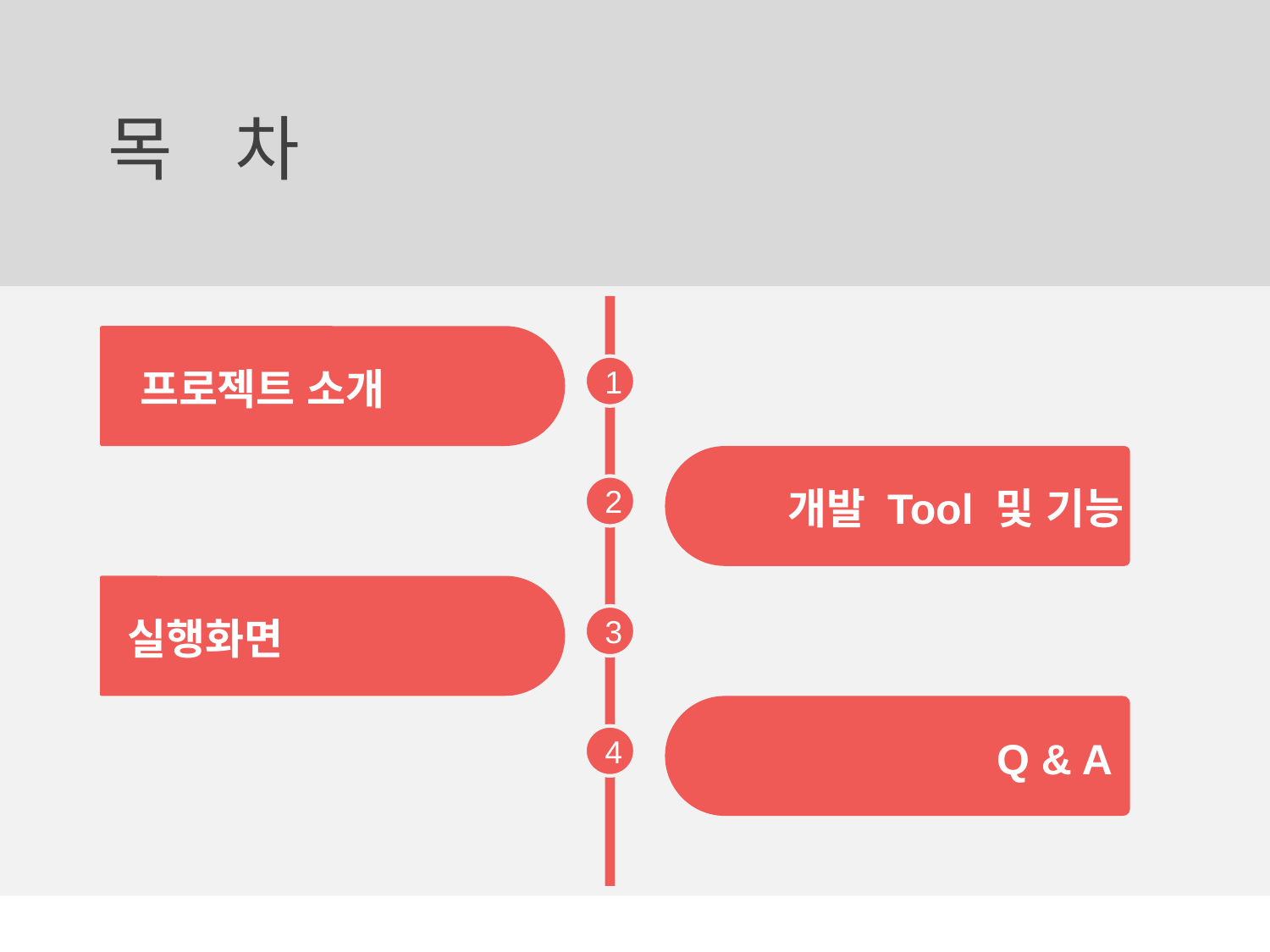

# 목	차

프로젝트 소개
1

2
개발 Tool 및 기능

실행화면
3
4
Q & A